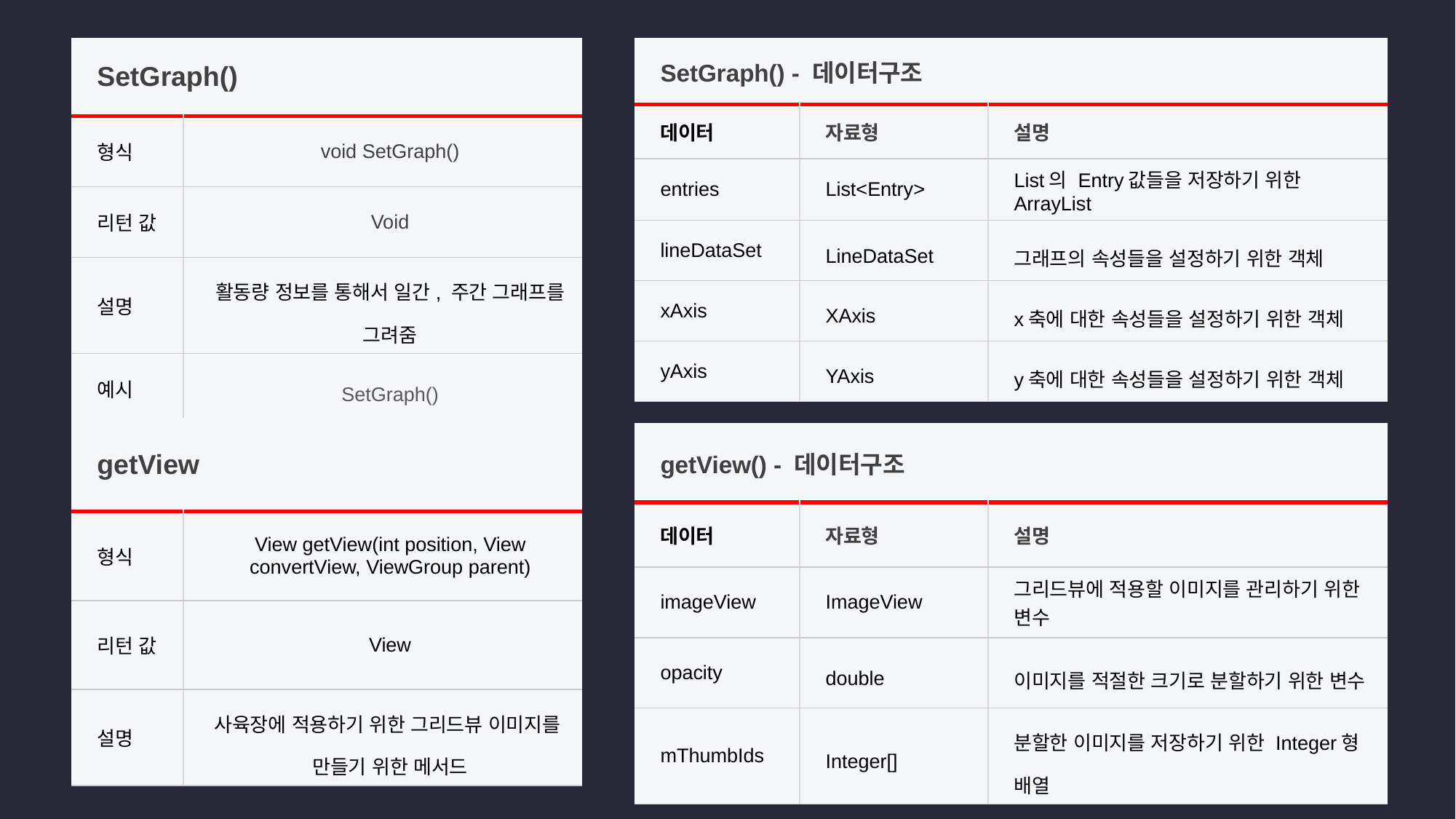

| SetGraph() |  |
| --- | --- |
| 형식 | void SetGraph() |
| 리턴 값 | Void |
| 설명 | 활동량 정보를 통해서 일간, 주간 그래프를 그려줌 |
| 예시 | SetGraph() |
| SetGraph() - 데이터구조 |  |  |
| --- | --- | --- |
| 데이터 | 자료형 | 설명 |
| entries | List<Entry> | List의 Entry값들을 저장하기 위한 ArrayList |
| lineDataSet | LineDataSet | 그래프의 속성들을 설정하기 위한 객체 |
| xAxis | XAxis | x축에 대한 속성들을 설정하기 위한 객체 |
| yAxis | YAxis | y축에 대한 속성들을 설정하기 위한 객체 |
| getView |  |
| --- | --- |
| 형식 | View getView(int position, View convertView, ViewGroup parent) |
| 리턴 값 | View |
| 설명 | 사육장에 적용하기 위한 그리드뷰 이미지를 만들기 위한 메서드 |
| getView() - 데이터구조 |  |  |
| --- | --- | --- |
| 데이터 | 자료형 | 설명 |
| imageView | ImageView | 그리드뷰에 적용할 이미지를 관리하기 위한 변수 |
| opacity | double | 이미지를 적절한 크기로 분할하기 위한 변수 |
| mThumbIds | Integer[] | 분할한 이미지를 저장하기 위한 Integer형 배열 |